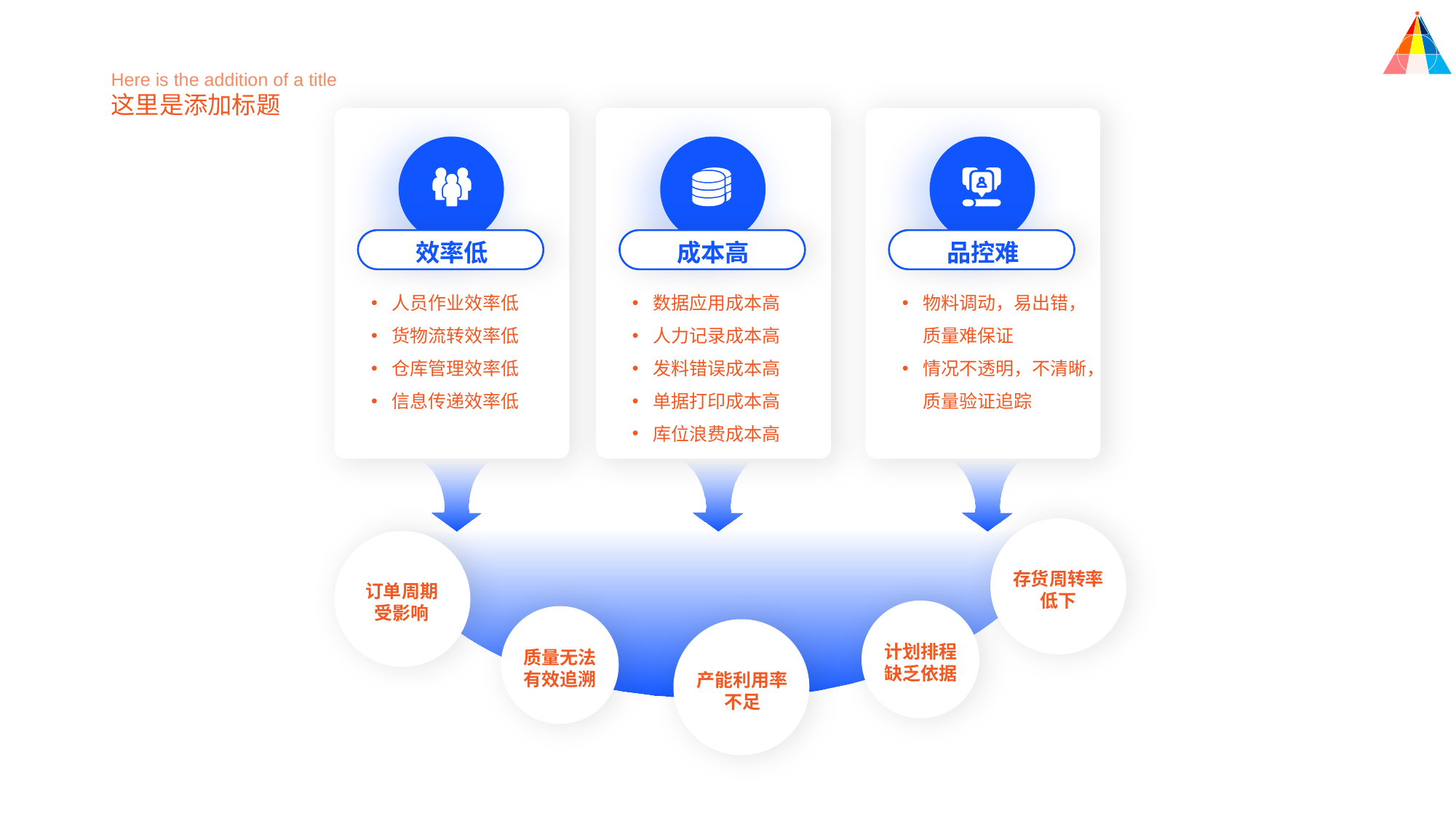

Here is the addition of a title
这里是添加标题

效率低
成本高
品控难
人员作业效率低
货物流转效率低
仓库管理效率低
信息传递效率低
数据应用成本高
人力记录成本高
发料错误成本高
单据打印成本高
库位浪费成本高
物料调动，易出错，质量难保证
情况不透明，不清晰，质量验证追踪

存货周转率
低下
订单周期
受影响

计划排程
缺乏依据
质量无法
有效追溯
产能利用率
不足